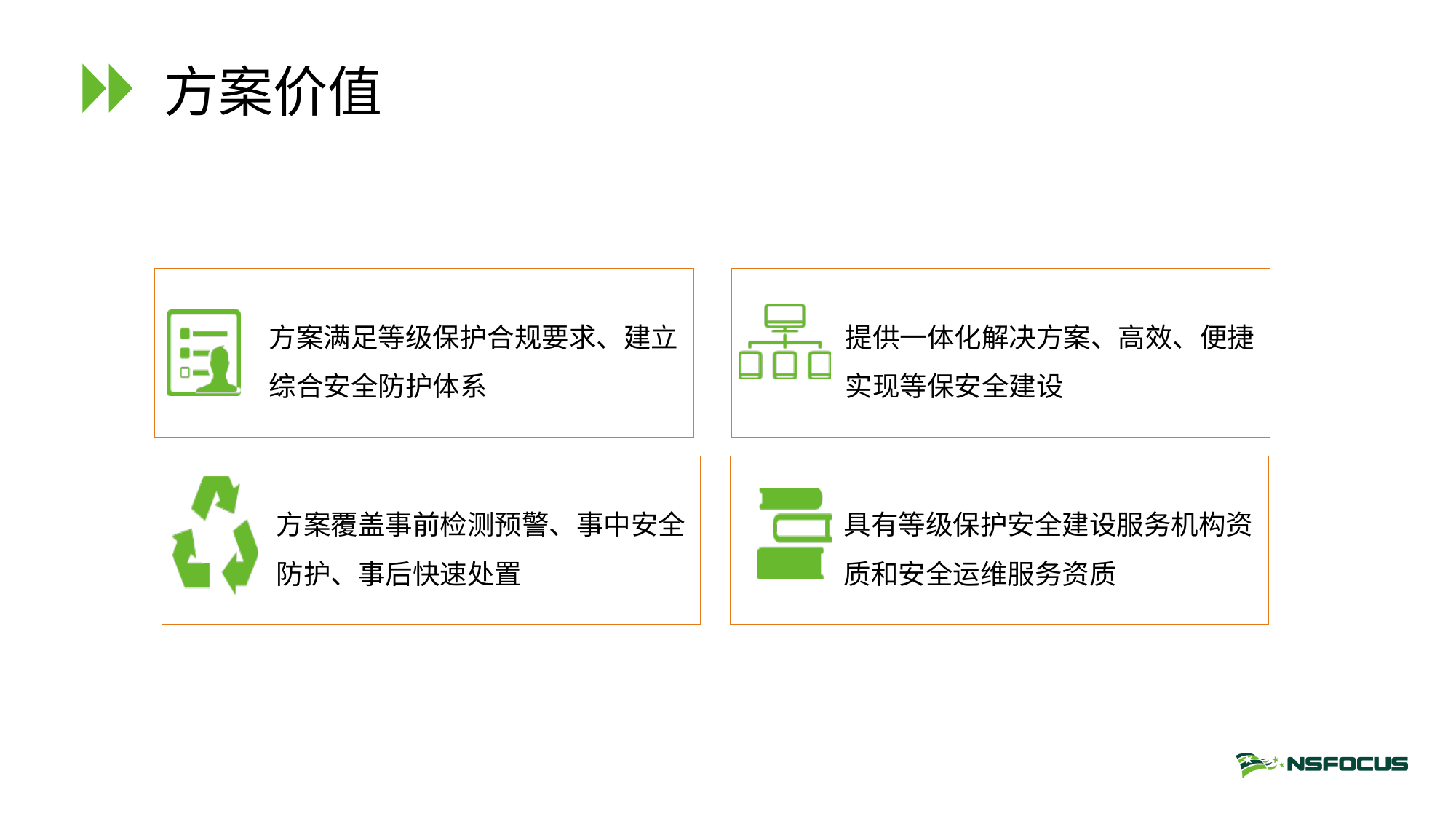

# 方案价值
方案满足等级保护合规要求、建立综合安全防护体系
提供一体化解决方案、高效、便捷实现等保安全建设
方案覆盖事前检测预警、事中安全防护、事后快速处置
具有等级保护安全建设服务机构资质和安全运维服务资质